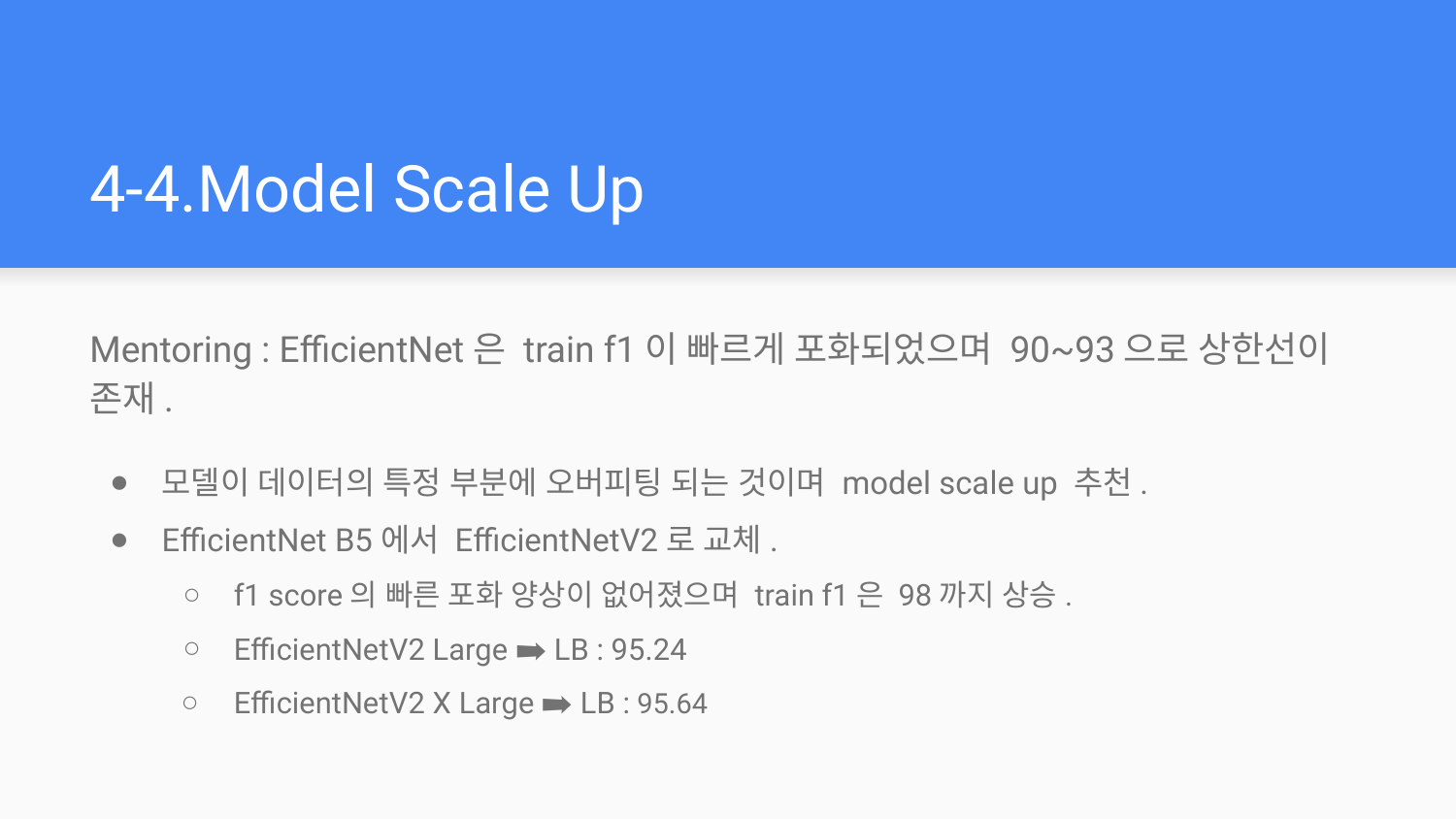

# 4-4.Model Scale Up
Mentoring : EfficientNet은 train f1이 빠르게 포화되었으며 90~93으로 상한선이 존재.
모델이 데이터의 특정 부분에 오버피팅 되는 것이며 model scale up 추천.
EfficientNet B5에서 EfficientNetV2로 교체.
f1 score의 빠른 포화 양상이 없어졌으며 train f1은 98까지 상승.
EfficientNetV2 Large ➡️ LB : 95.24
EfficientNetV2 X Large ➡️ LB : 95.64